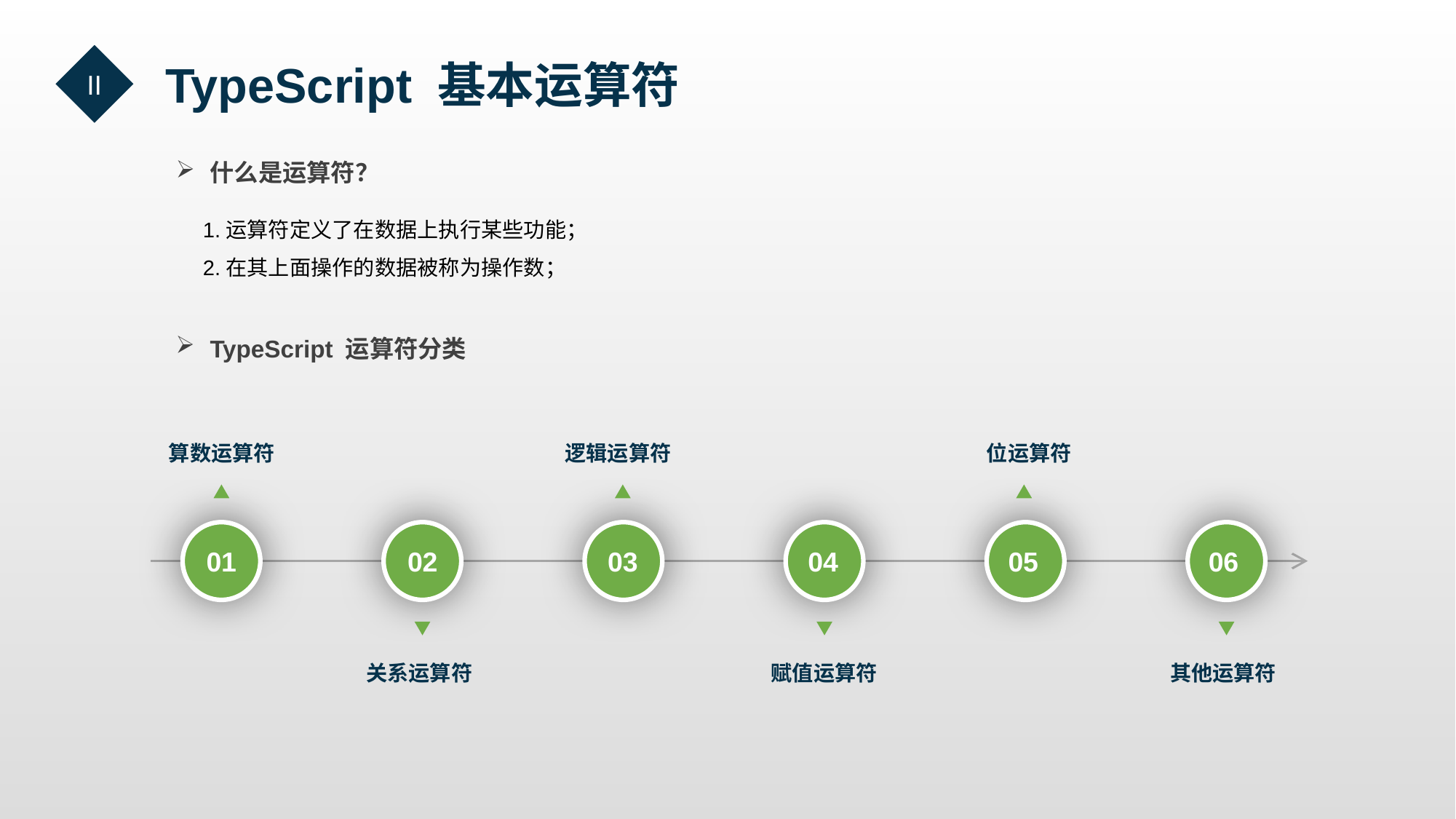

II
  TypeScript 基本运算符
什么是运算符？

1.运算符定义了在数据上执行某些功能；
2.在其上面操作的数据被称为操作数；
TypeScript 运算符分类
算数运算符
逻辑运算符
位运算符
关系运算符
赋值运算符
其他运算符

01
02
03
04
05
06